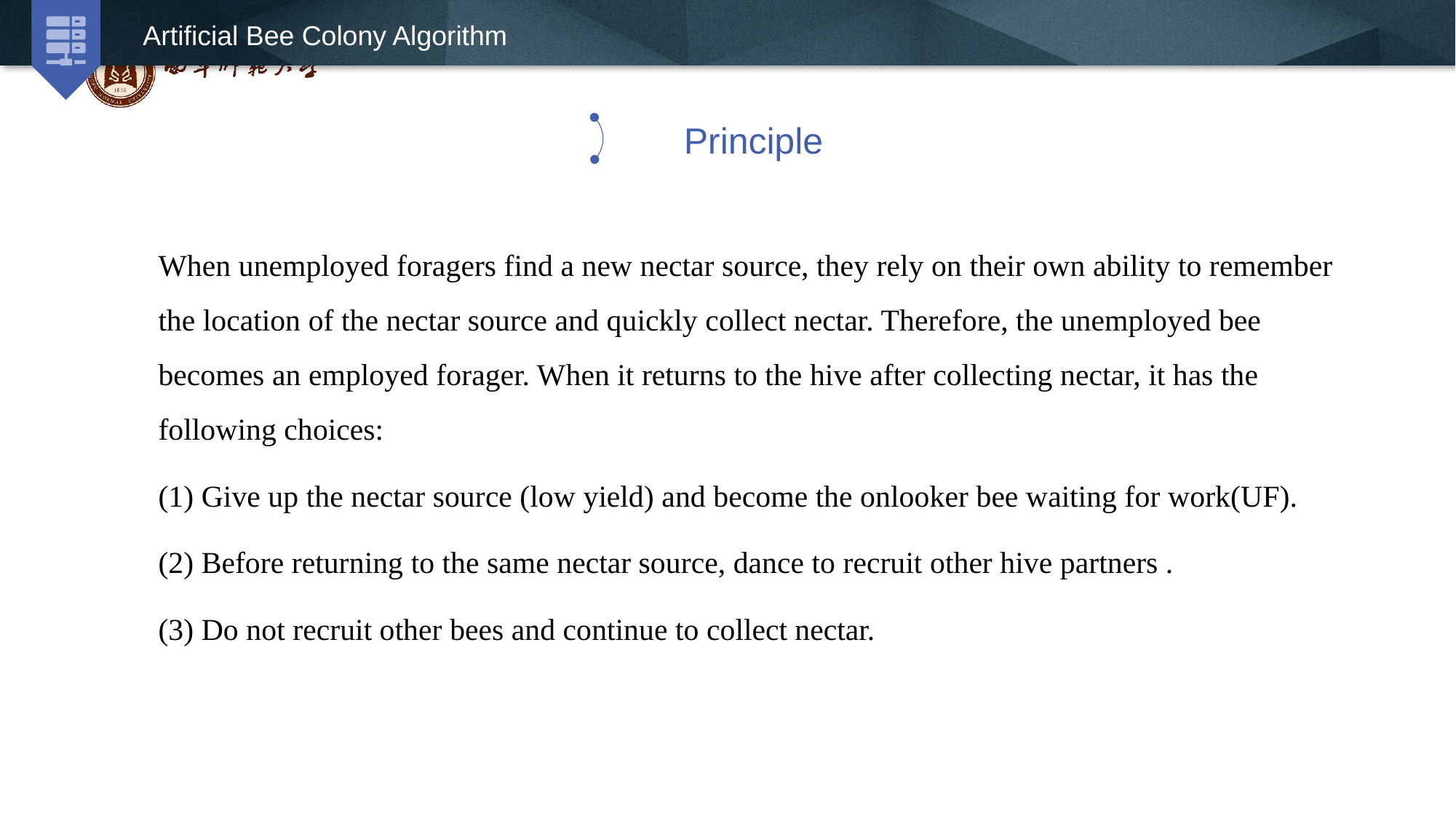

Artificial Bee Colony Algorithm

Principle
When unemployed foragers find a new nectar source, they rely on their own ability to remember the location of the nectar source and quickly collect nectar. Therefore, the unemployed bee becomes an employed forager. When it returns to the hive after collecting nectar, it has the following choices:
(1) Give up the nectar source (low yield) and become the onlooker bee waiting for work(UF).
(2) Before returning to the same nectar source, dance to recruit other hive partners .
(3) Do not recruit other bees and continue to collect nectar.
延时符